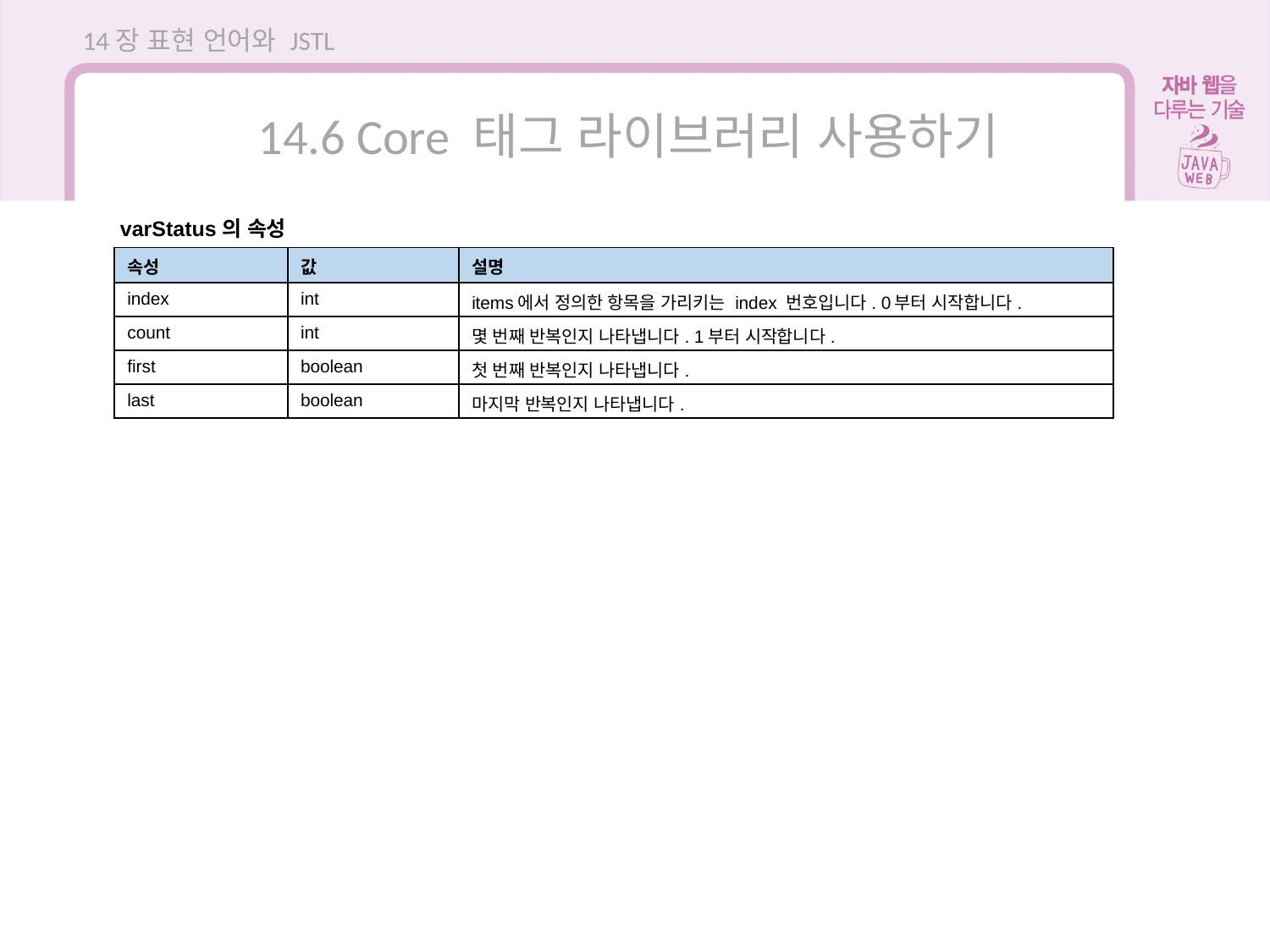

14장 표현 언어와 JSTL
14.6 Core 태그 라이브러리 사용하기
varStatus의 속성
| 속성 | 값 | 설명 |
| --- | --- | --- |
| index | int | items에서 정의한 항목을 가리키는 index 번호입니다. 0부터 시작합니다. |
| count | int | 몇 번째 반복인지 나타냅니다. 1부터 시작합니다. |
| first | boolean | 첫 번째 반복인지 나타냅니다. |
| last | boolean | 마지막 반복인지 나타냅니다. |